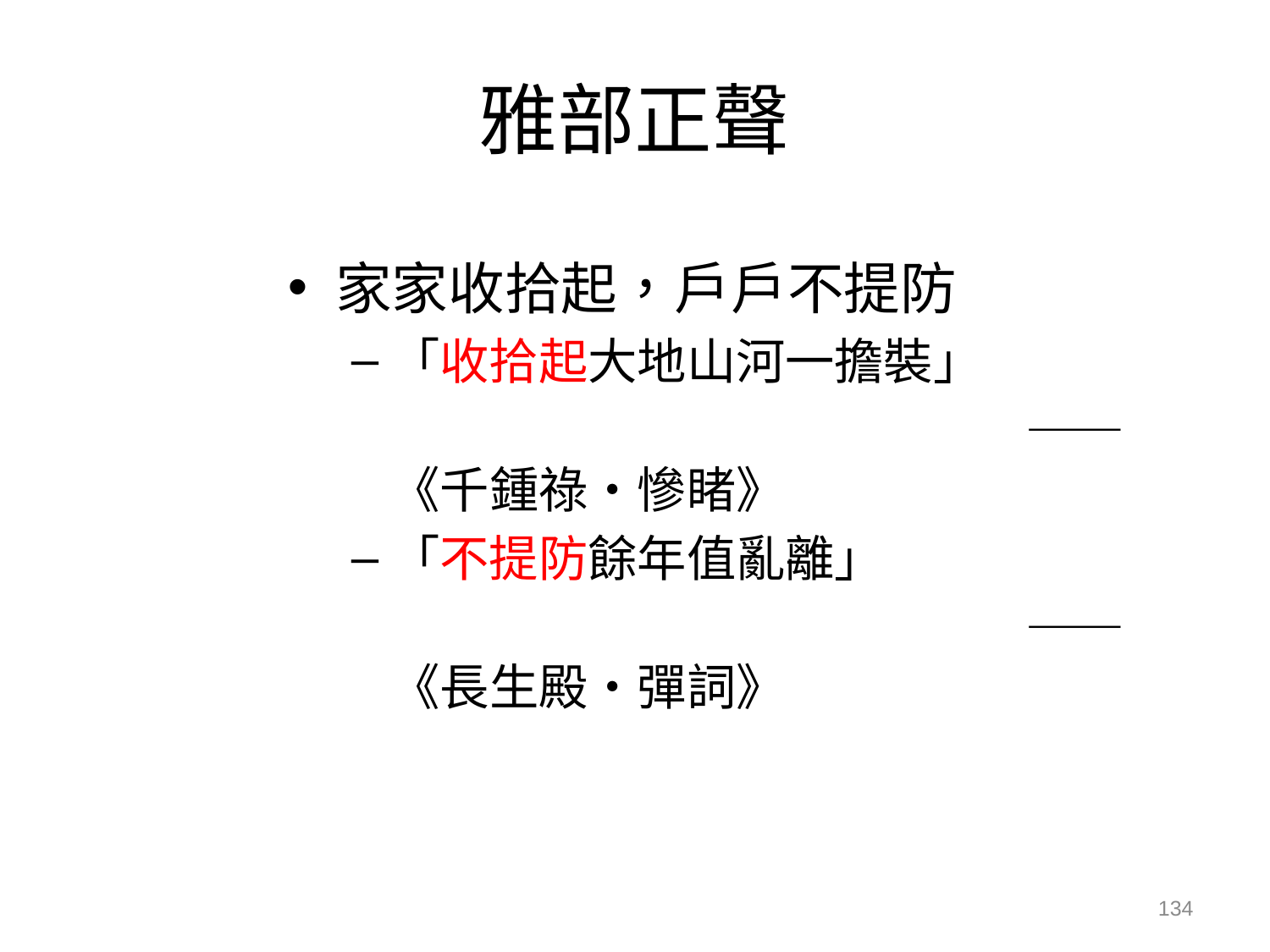

# 雅部正聲
家家收拾起，戶戶不提防
「收拾起大地山河一擔裝」
						——《千鍾祿‧慘睹》
「不提防餘年值亂離」
						——《長生殿‧彈詞》
134